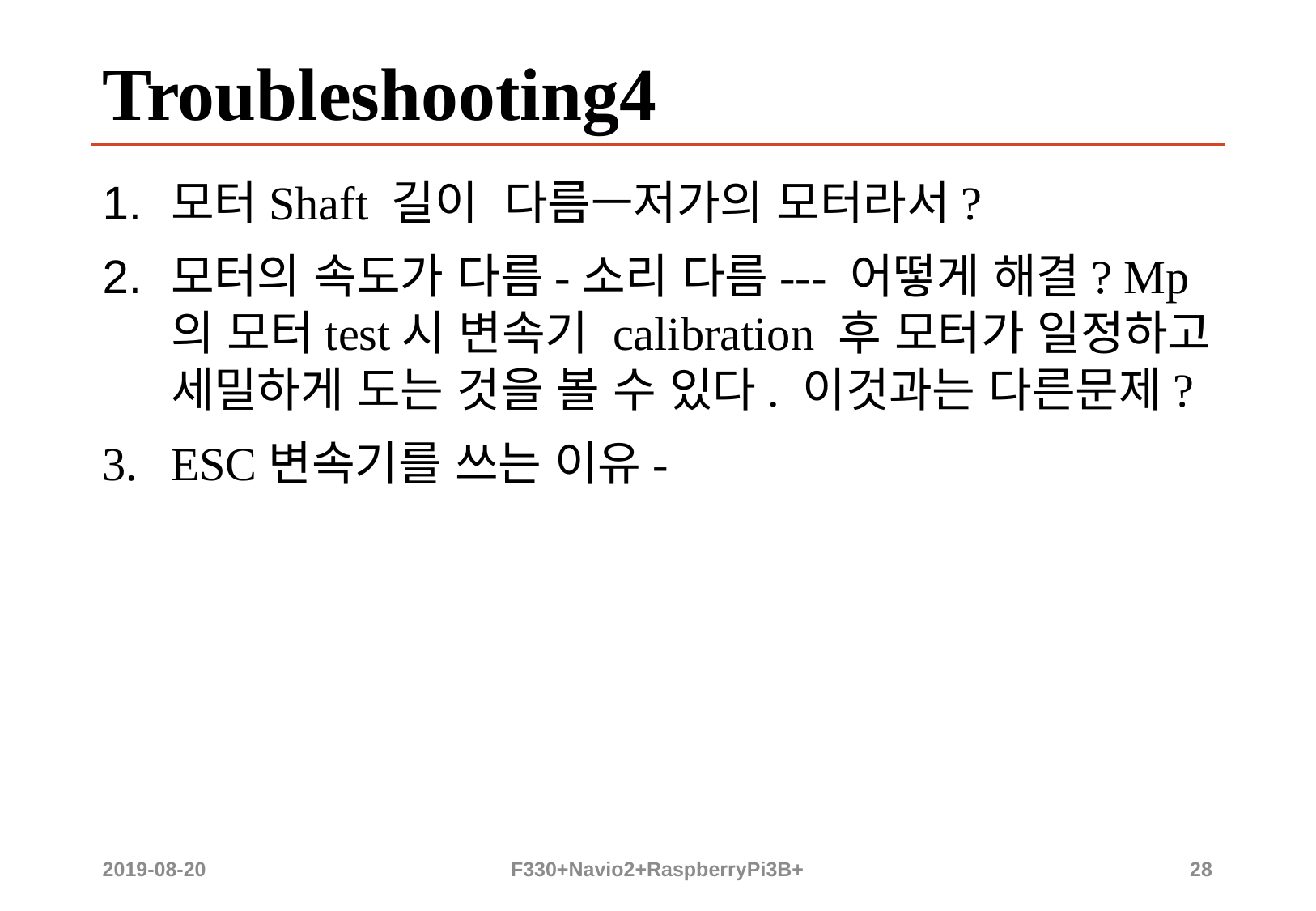

# Troubleshooting4
모터Shaft 길이  다름—저가의 모터라서?
모터의 속도가 다름-소리 다름--- 어떻게 해결? Mp의 모터test시 변속기 calibration 후 모터가 일정하고 세밀하게 도는 것을 볼 수 있다. 이것과는 다른문제?
ESC변속기를 쓰는 이유-
2019-08-20
F330+Navio2+RaspberryPi3B+
28